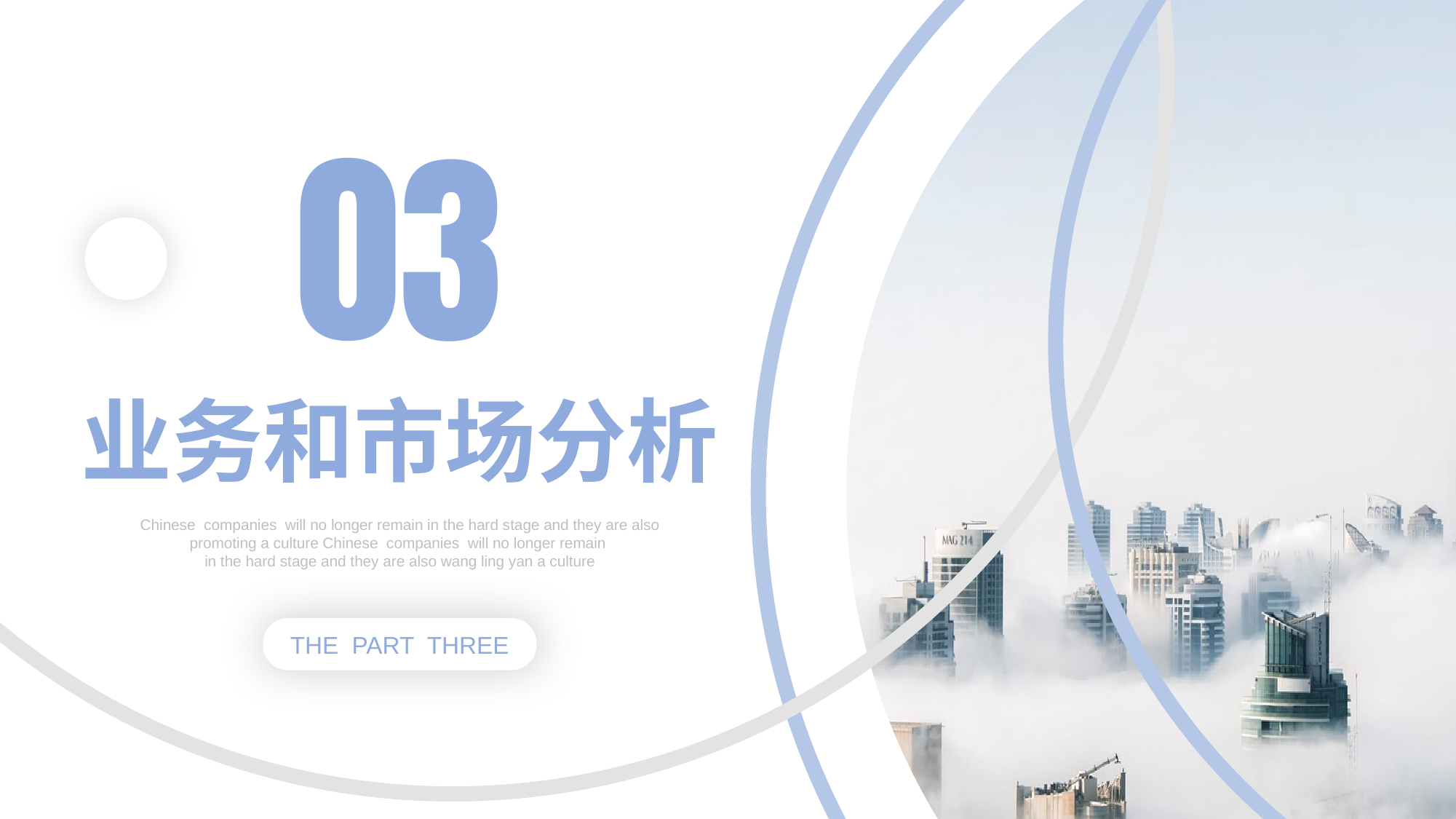

03

业务和市场分析
Chinese  companies  will no longer remain in the hard stage and they are also promoting a culture Chinese  companies  will no longer remain
in the hard stage and they are also wang ling yan a culture

THE  PART  THREE
PPT模板 http://www.1ppt.com/moban/